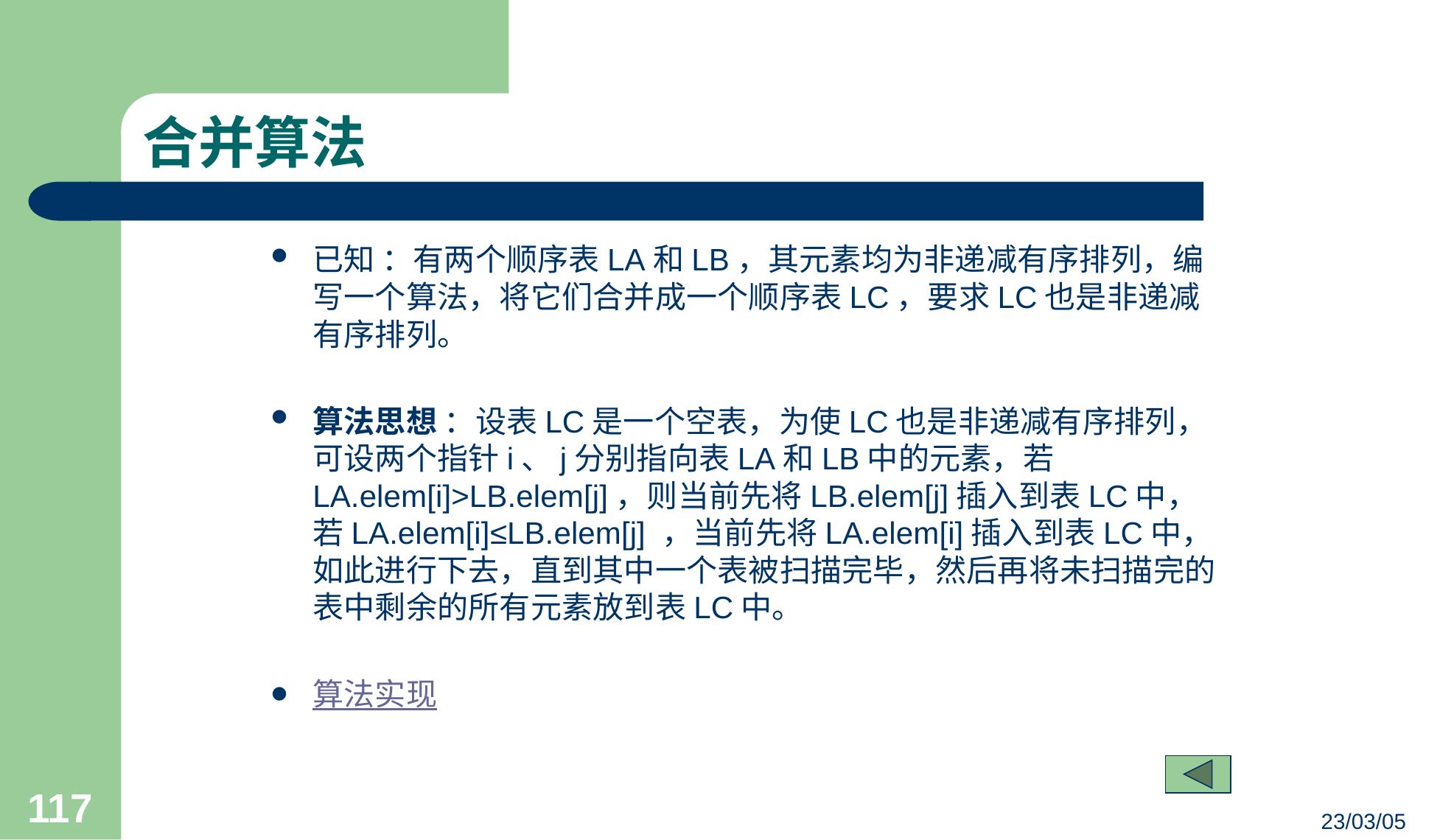

# 合并算法
已知 ：有两个顺序表LA和LB，其元素均为非递减有序排列，编写一个算法，将它们合并成一个顺序表LC，要求LC也是非递减有序排列。

算法思想 ：设表LC是一个空表，为使LC也是非递减有序排列，可设两个指针i、j分别指向表LA和LB中的元素，若LA.elem[i]>LB.elem[j]，则当前先将LB.elem[j]插入到表LC中，若LA.elem[i]≤LB.elem[j] ，当前先将LA.elem[i]插入到表LC中，如此进行下去，直到其中一个表被扫描完毕，然后再将未扫描完的表中剩余的所有元素放到表LC中。

算法实现

117
23/03/05